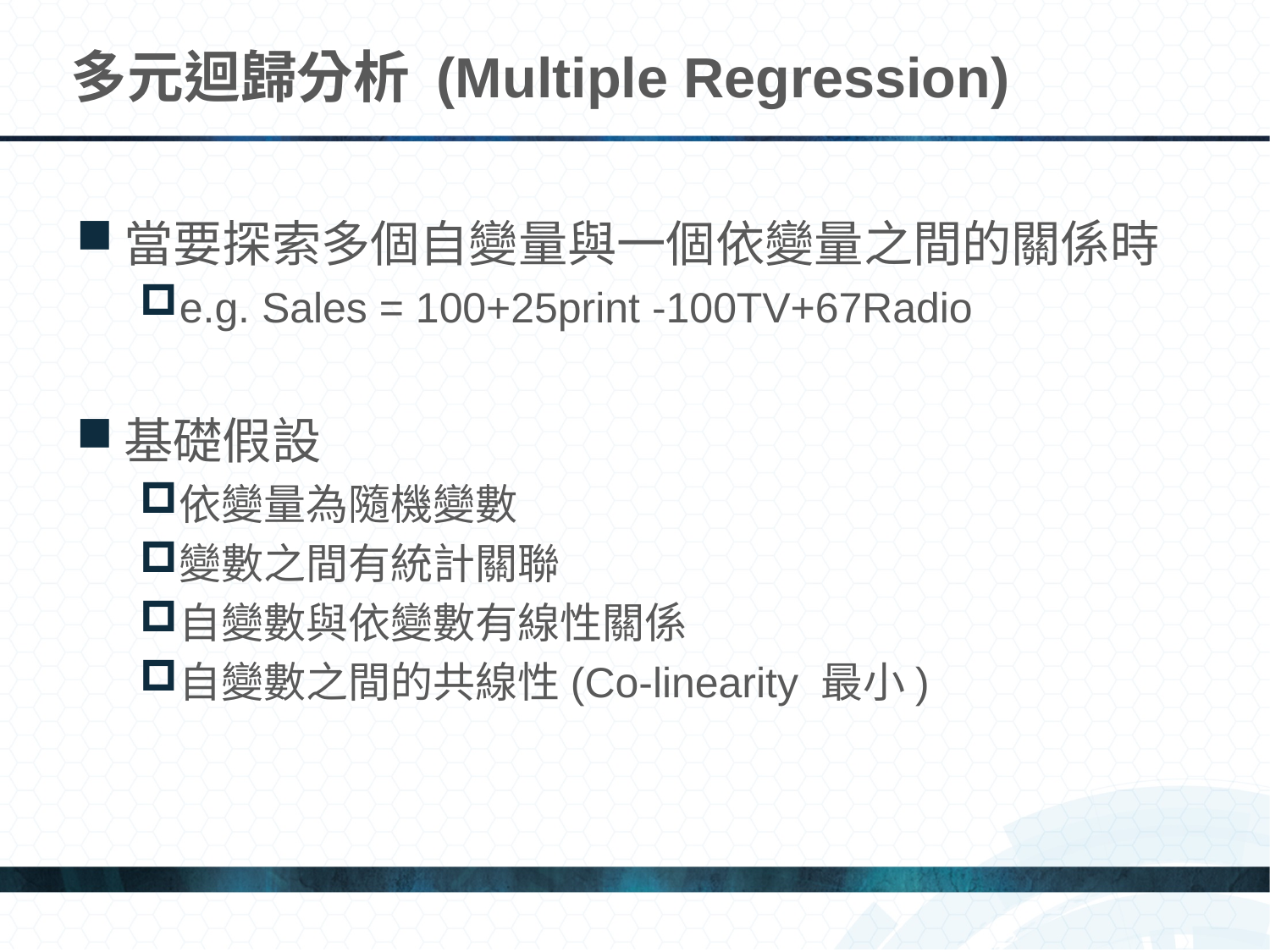

# 多元迴歸分析 (Multiple Regression)
當要探索多個自變量與一個依變量之間的關係時
e.g. Sales = 100+25print -100TV+67Radio

基礎假設
依變量為隨機變數
變數之間有統計關聯
自變數與依變數有線性關係
自變數之間的共線性(Co-linearity 最小)